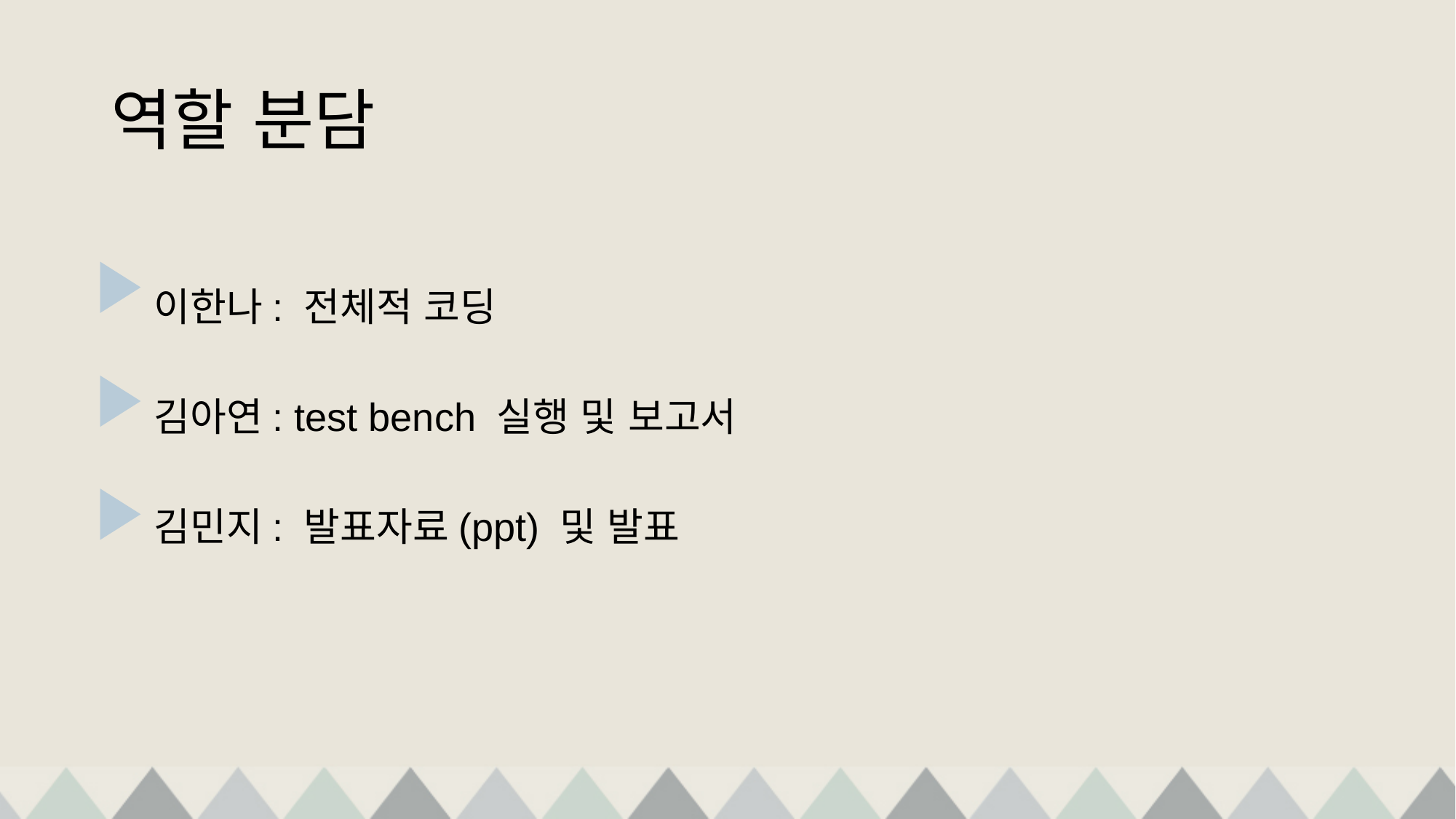

# 역할 분담
   이한나: 전체적 코딩
   김아연: test bench 실행 및 보고서
   김민지: 발표자료(ppt) 및 발표